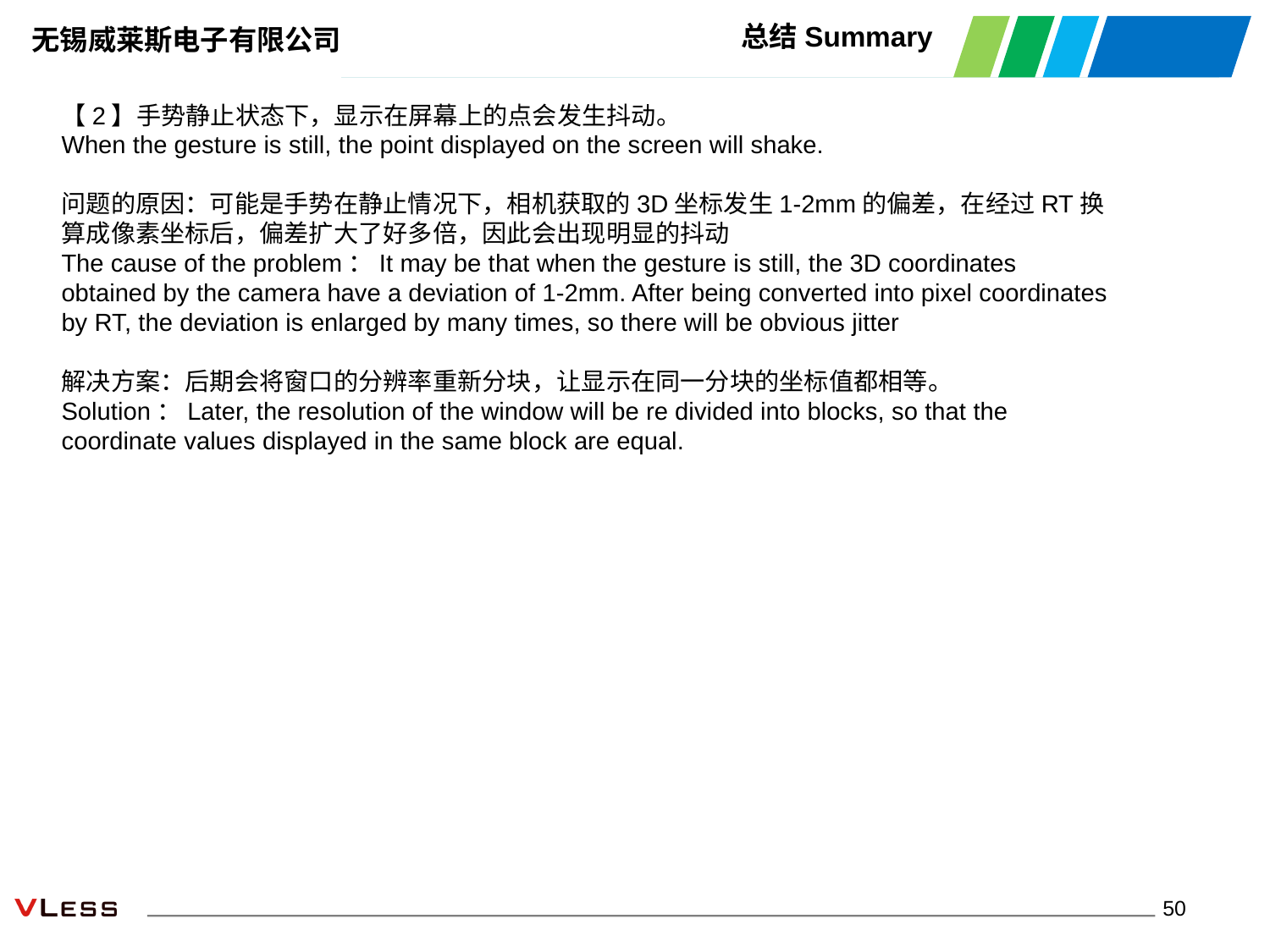

总结Summary

【2】手势静止状态下，显示在屏幕上的点会发生抖动。
When the gesture is still, the point displayed on the screen will shake.
问题的原因：可能是手势在静止情况下，相机获取的3D坐标发生1-2mm的偏差，在经过RT换算成像素坐标后，偏差扩大了好多倍，因此会出现明显的抖动
The cause of the problem：It may be that when the gesture is still, the 3D coordinates obtained by the camera have a deviation of 1-2mm. After being converted into pixel coordinates by RT, the deviation is enlarged by many times, so there will be obvious jitter

解决方案：后期会将窗口的分辨率重新分块，让显示在同一分块的坐标值都相等。
Solution：Later, the resolution of the window will be re divided into blocks, so that the coordinate values displayed in the same block are equal.